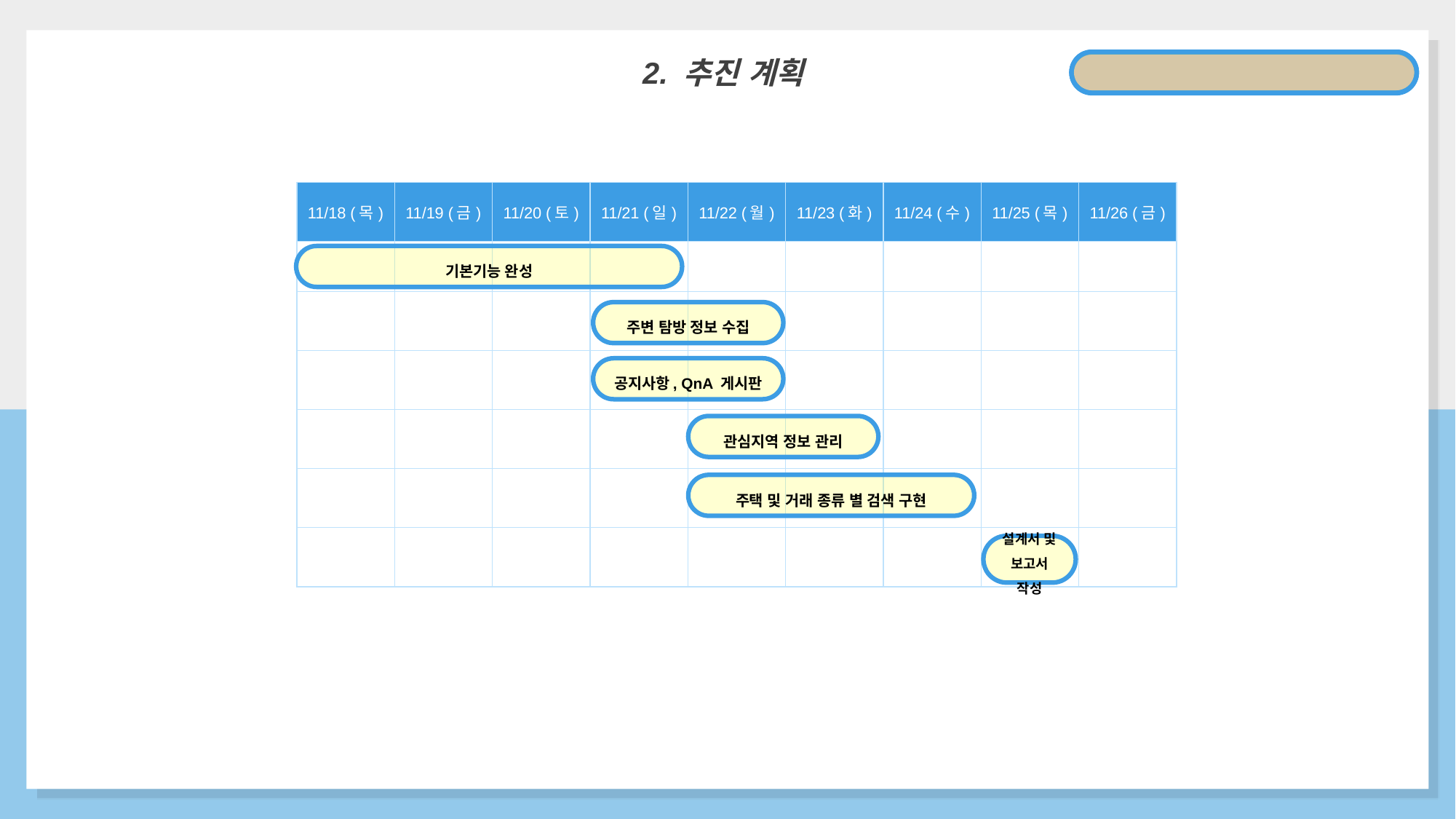

2. 추진 계획

| 11/18 (목) | 11/19 (금) | 11/20 (토) | 11/21 (일) | 11/22 (월) | 11/23 (화) | 11/24 (수) | 11/25 (목) | 11/26 (금) |
| --- | --- | --- | --- | --- | --- | --- | --- | --- |
|  |  |  |  |  |  |  |  |  |
|  |  |  |  |  |  |  |  |  |
|  |  |  |  |  |  |  |  |  |
|  |  |  |  |  |  |  |  |  |
|  |  |  |  |  |  |  |  |  |
|  |  |  |  |  |  |  |  |  |
기본기능 완성
주변 탐방 정보 수집
공지사항, QnA 게시판
관심지역 정보 관리
주택 및 거래 종류 별 검색 구현
26
설계서 및 보고서 작성